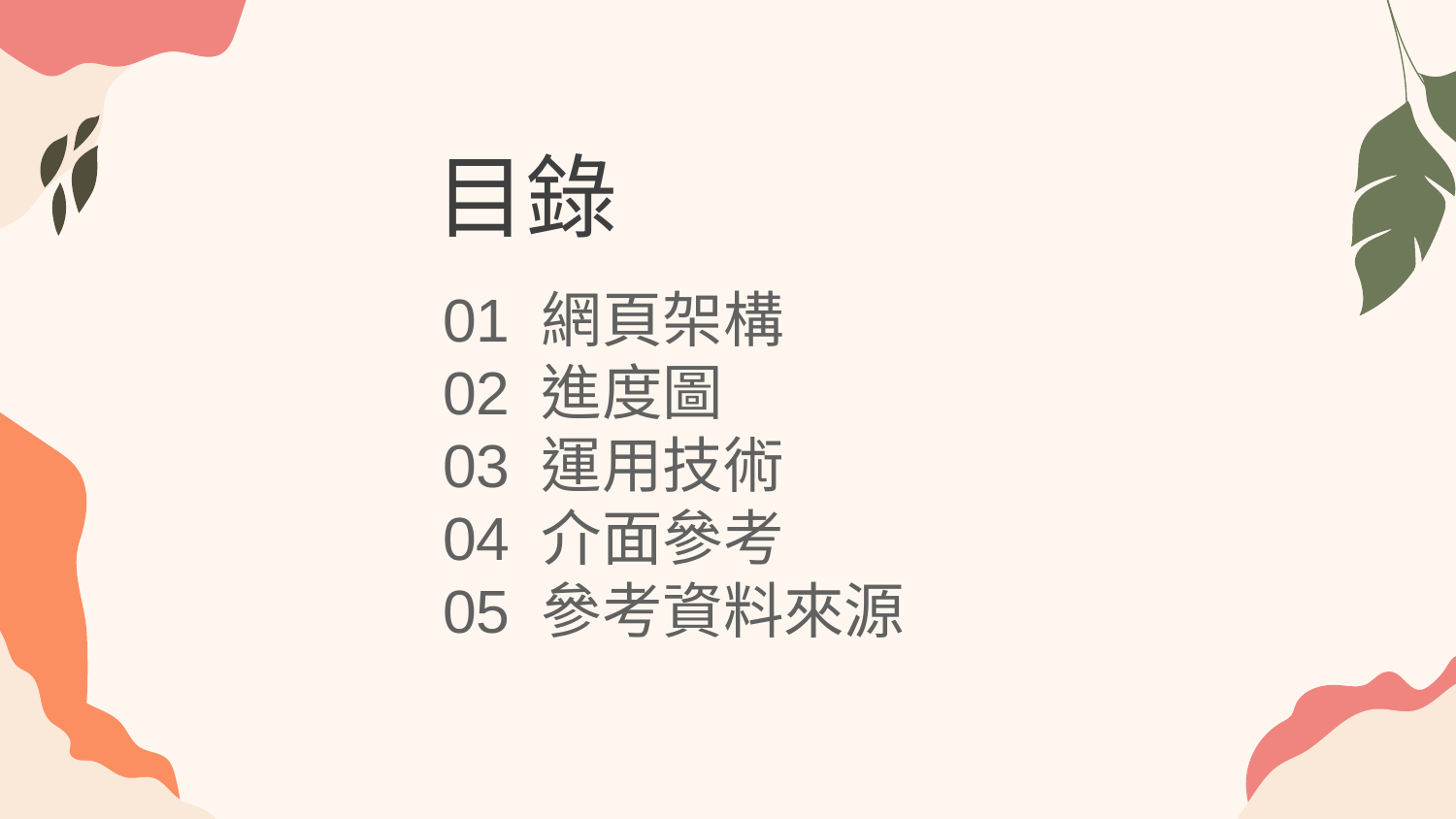

# 目錄
01 網頁架構
02 進度圖
03 運用技術
04 介面參考
05 參考資料來源